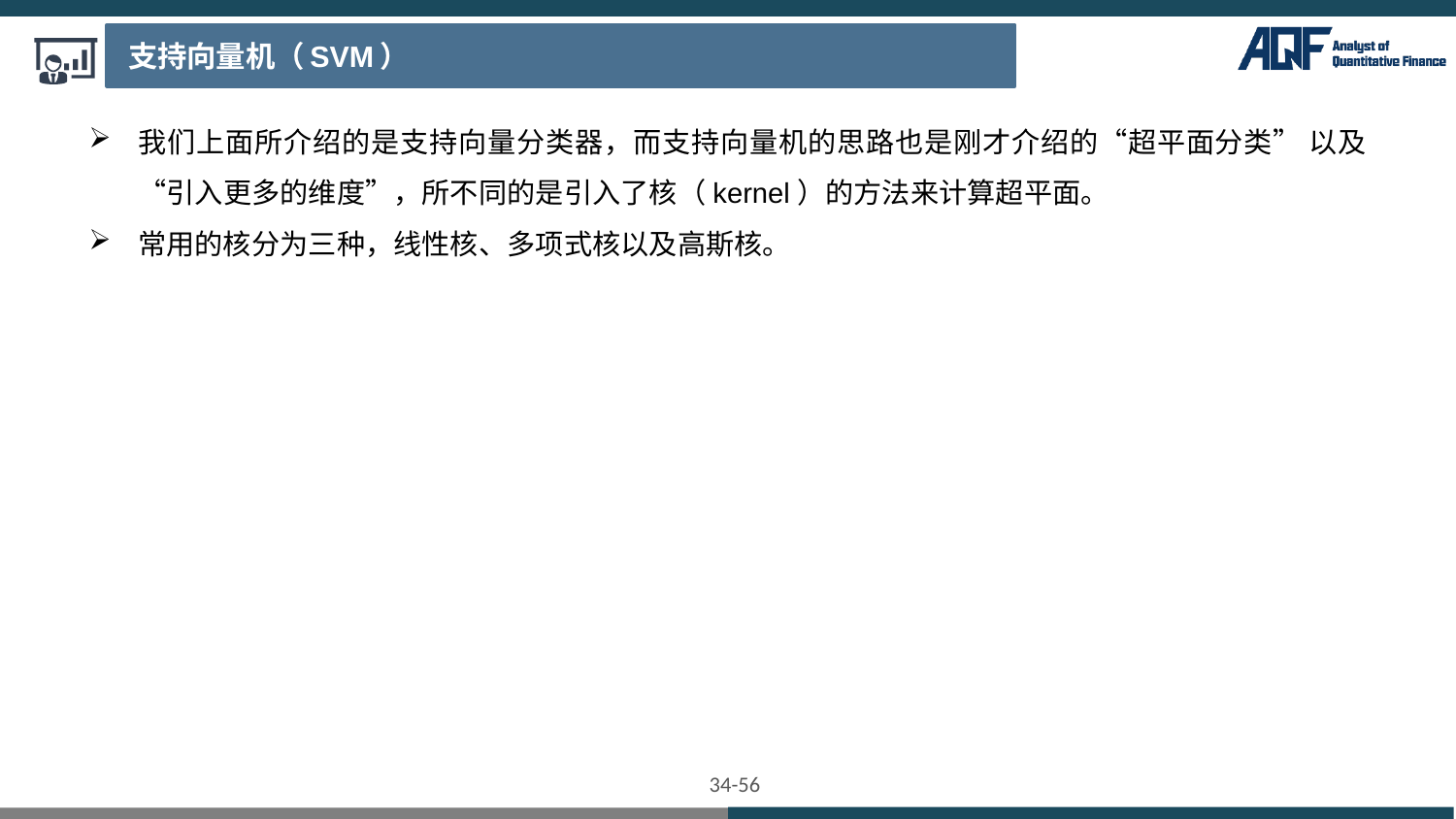

支持向量机（SVM）
我们上面所介绍的是支持向量分类器，而支持向量机的思路也是刚才介绍的“超平面分类” 以及“引入更多的维度”，所不同的是引入了核（kernel）的方法来计算超平面。
常用的核分为三种，线性核、多项式核以及高斯核。